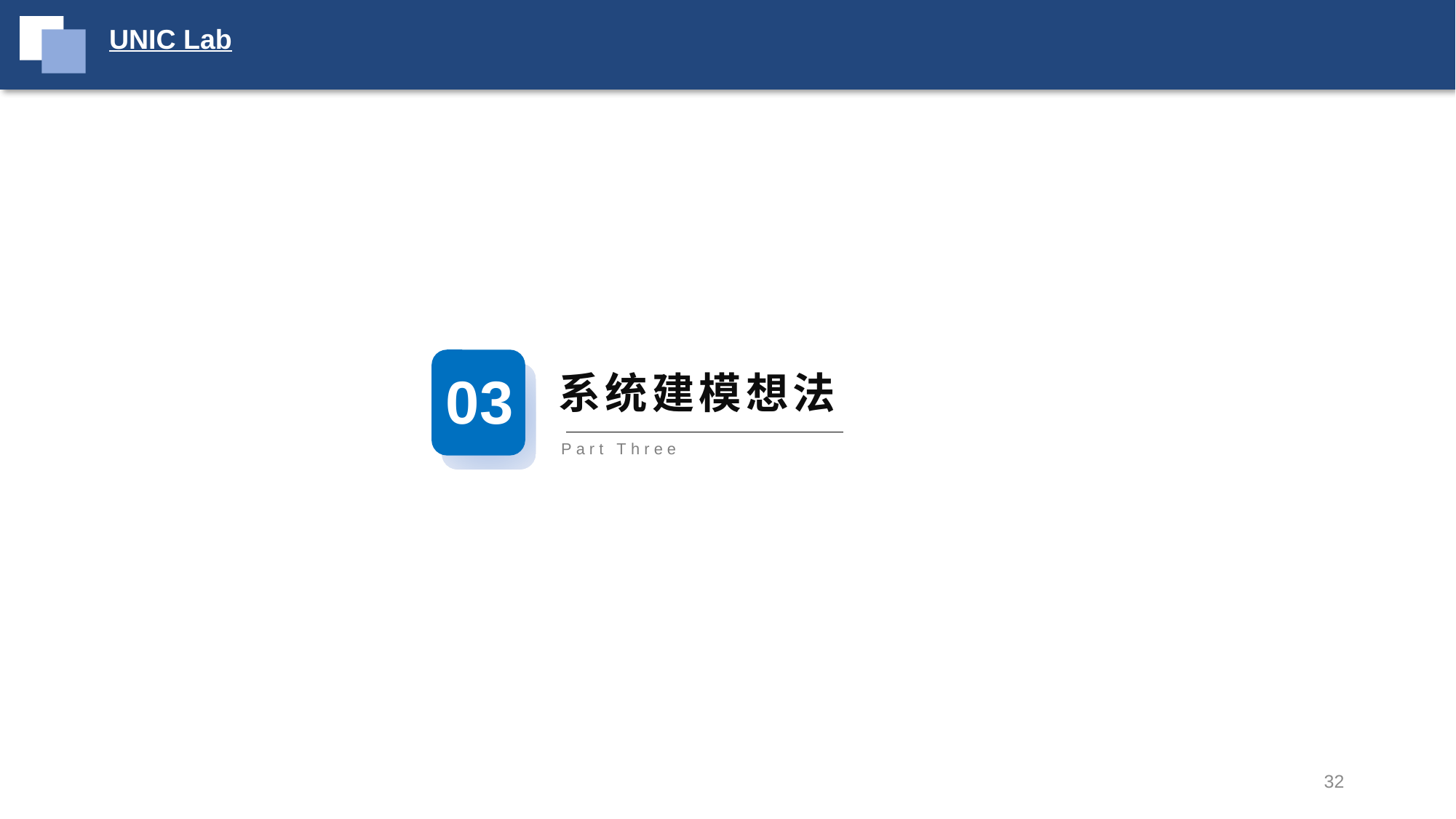

UNIC Lab

03

系统建模想法
Part Three
32